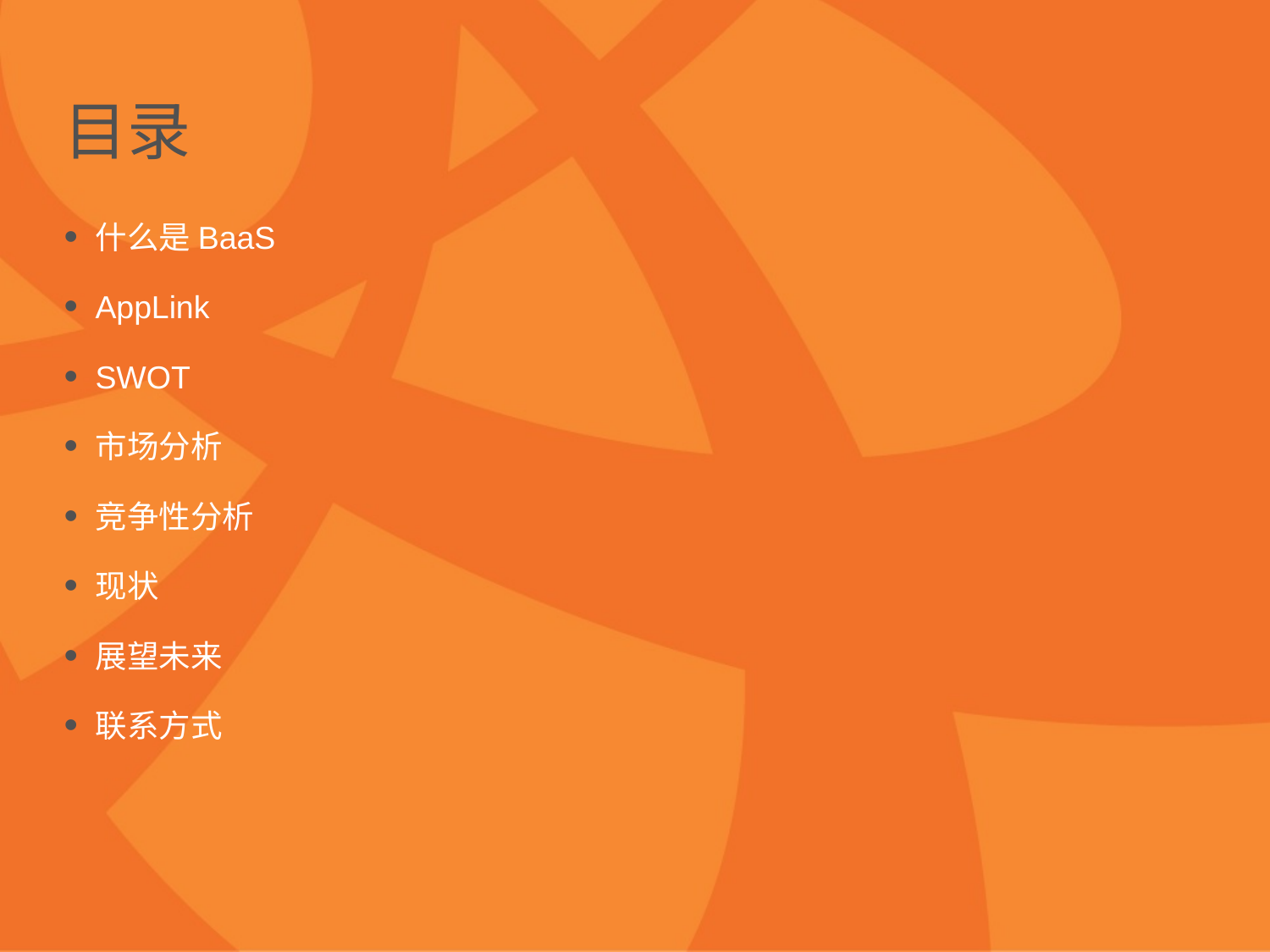

# 目录
什么是BaaS
AppLink
SWOT
市场分析
竞争性分析
现状
展望未来
联系方式